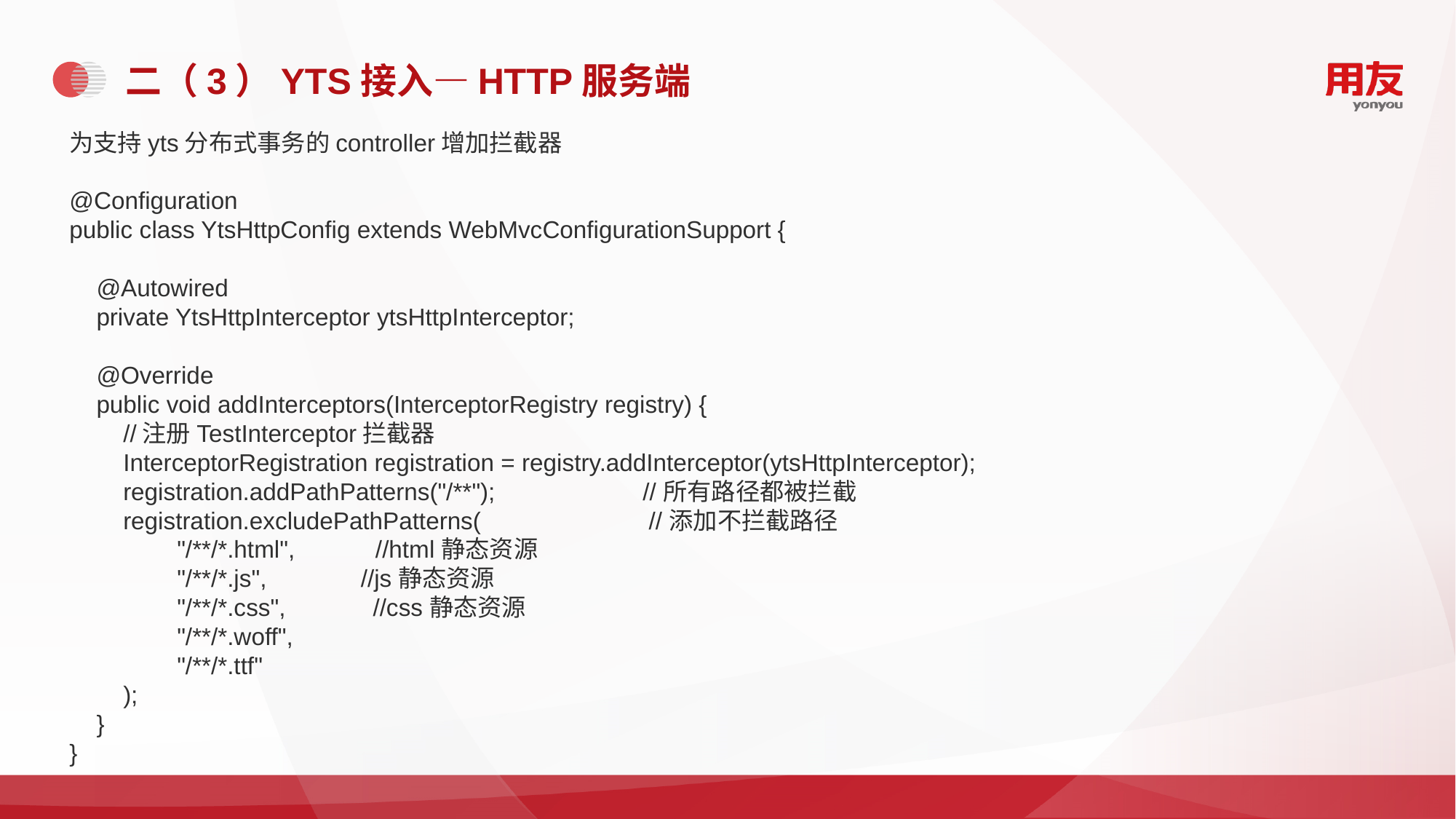

# 二（3）YTS接入—HTTP服务端
为支持yts分布式事务的controller增加拦截器

@Configuration
public class YtsHttpConfig extends WebMvcConfigurationSupport {

    @Autowired
    private YtsHttpInterceptor ytsHttpInterceptor;

    @Override
    public void addInterceptors(InterceptorRegistry registry) {
        //注册TestInterceptor拦截器
        InterceptorRegistration registration = registry.addInterceptor(ytsHttpInterceptor);
        registration.addPathPatterns("/**");                      //所有路径都被拦截
        registration.excludePathPatterns(                         //添加不拦截路径
                "/**/*.html",            //html静态资源
                "/**/*.js",              //js静态资源
                "/**/*.css",             //css静态资源
                "/**/*.woff",
                "/**/*.ttf"
        );
    }
}